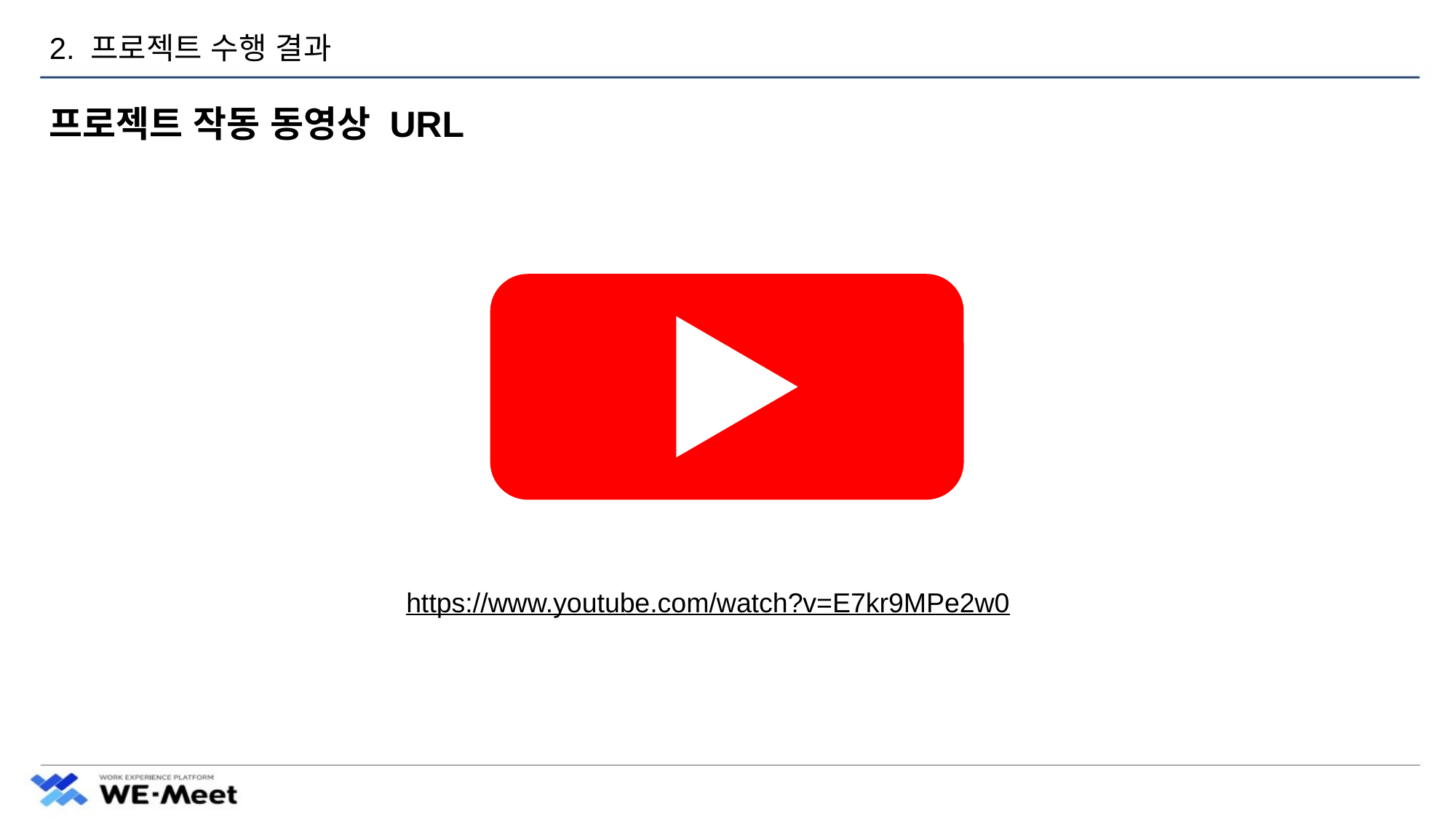

# 2. 프로젝트 수행 결과
프로젝트 작동 동영상 URL

https://www.youtube.com/watch?v=E7kr9MPe2w0